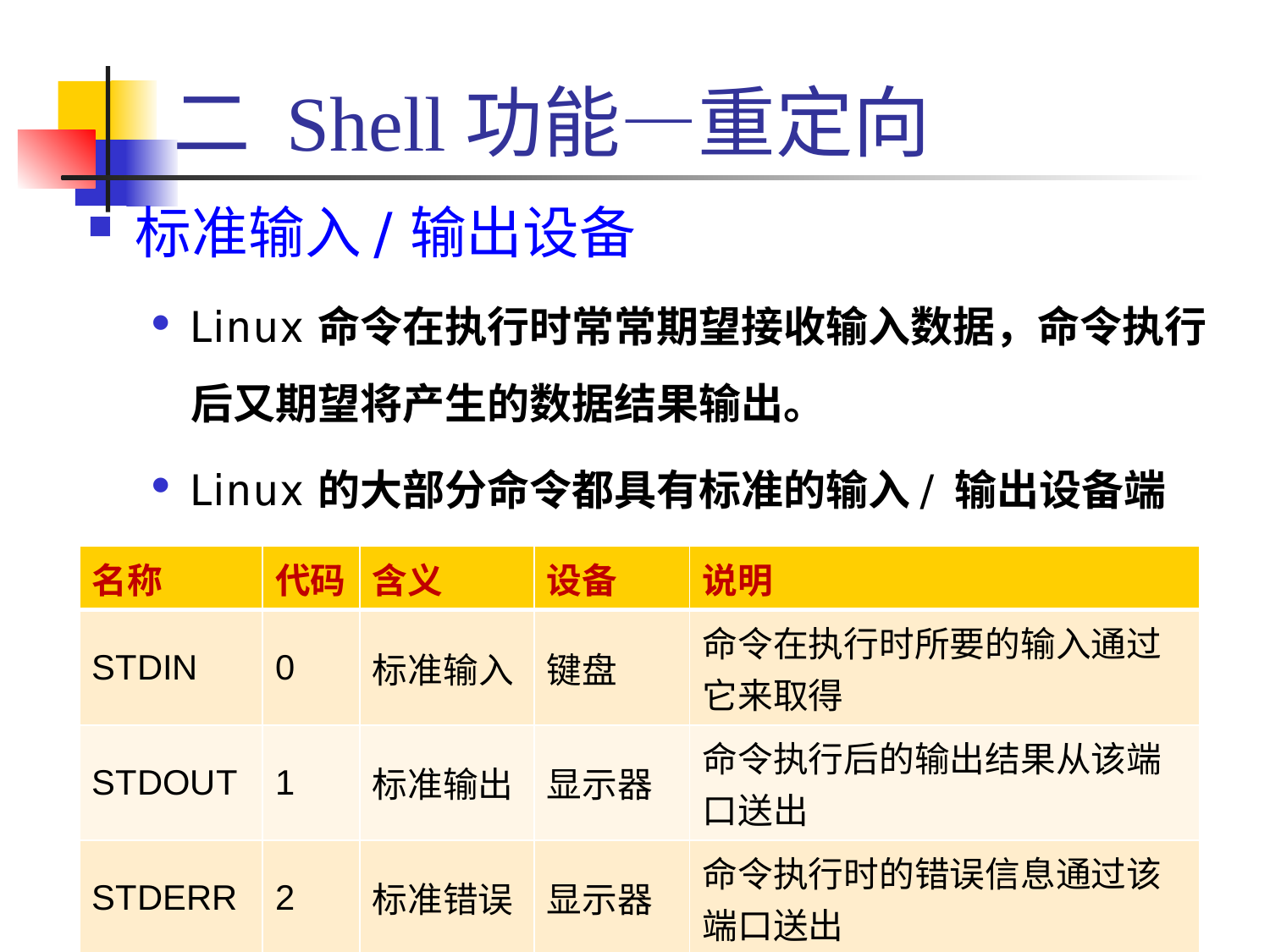

# 二 Shell功能—重定向
标准输入/输出设备
Linux命令在执行时常常期望接收输入数据，命令执行后又期望将产生的数据结果输出。
Linux的大部分命令都具有标准的输入/输出设备端口。

| 名称 | 代码 | 含义 | 设备 | 说明 |
| --- | --- | --- | --- | --- |
| STDIN | 0 | 标准输入 | 键盘 | 命令在执行时所要的输入通过它来取得 |
| STDOUT | 1 | 标准输出 | 显示器 | 命令执行后的输出结果从该端口送出 |
| STDERR | 2 | 标准错误 | 显示器 | 命令执行时的错误信息通过该端口送出 |